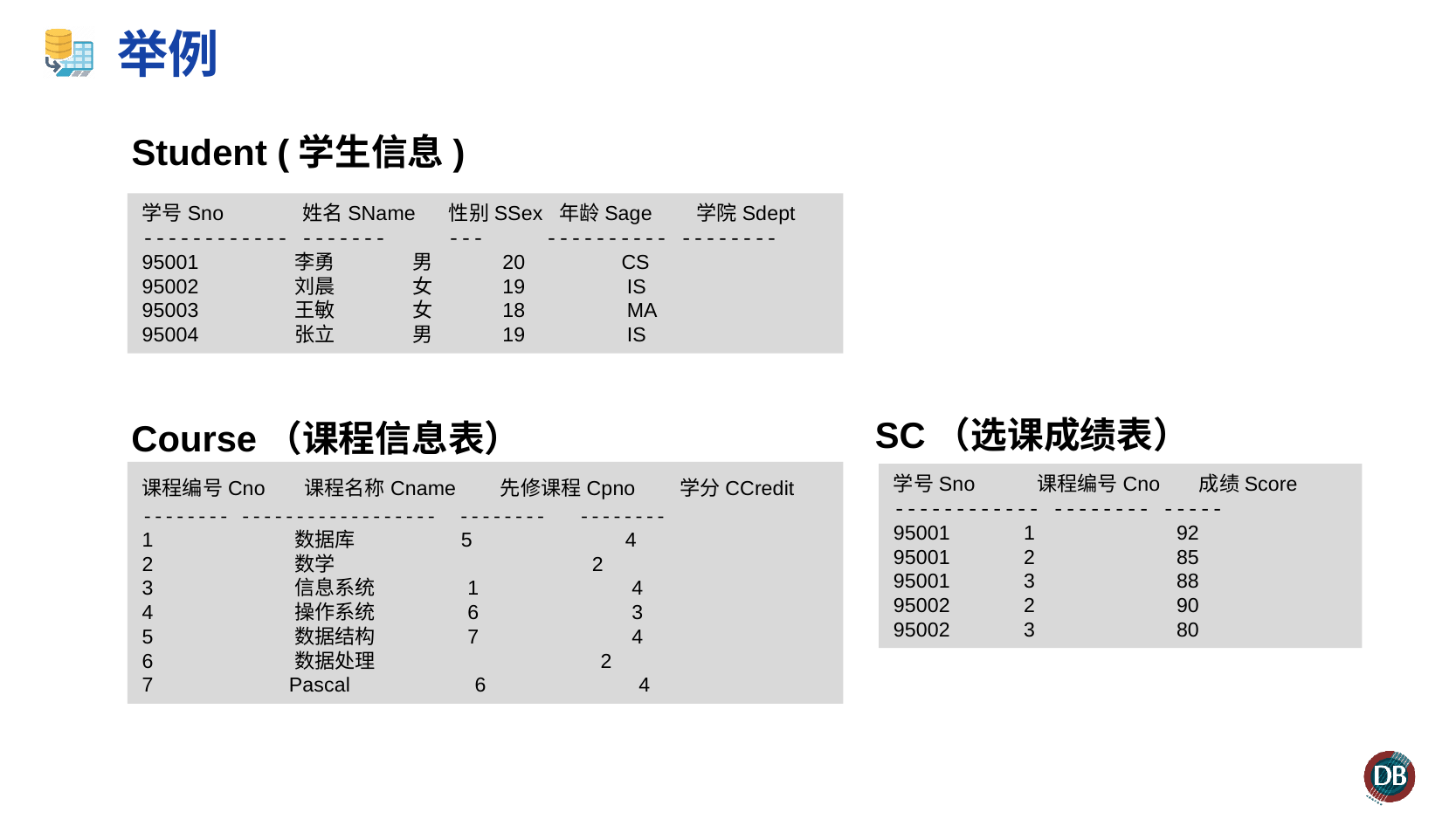

# 举例
Student (学生信息)
学号Sno             姓名SName     性别SSex  年龄Sage       学院Sdept
------------ -------     ---     ---------- --------
95001                李勇                 男              20                 CS
95002                刘晨                 女              19                  IS
95003                王敏                 女              18                  MA
95004                张立                 男              19                  IS
SC（选课成绩表）
学号Sno          课程编号Cno      成绩Score
------------ -------- -----
95001             1                         92
95001             2                         85
95001             3                         88
95002             2                         90
95002             3                         80
Course（课程信息表）
课程编号Cno      课程名称Cname       先修课程Cpno       学分CCredit
-------- ------------------  --------   --------
1                        数据库                      5                           4
2                        数学                                                       2
3                        信息系统                   1                           4
4                        操作系统                   6                           3
5                        数据结构                   7                           4
6                        数据处理                                                2
7                        Pascal                      6                           4